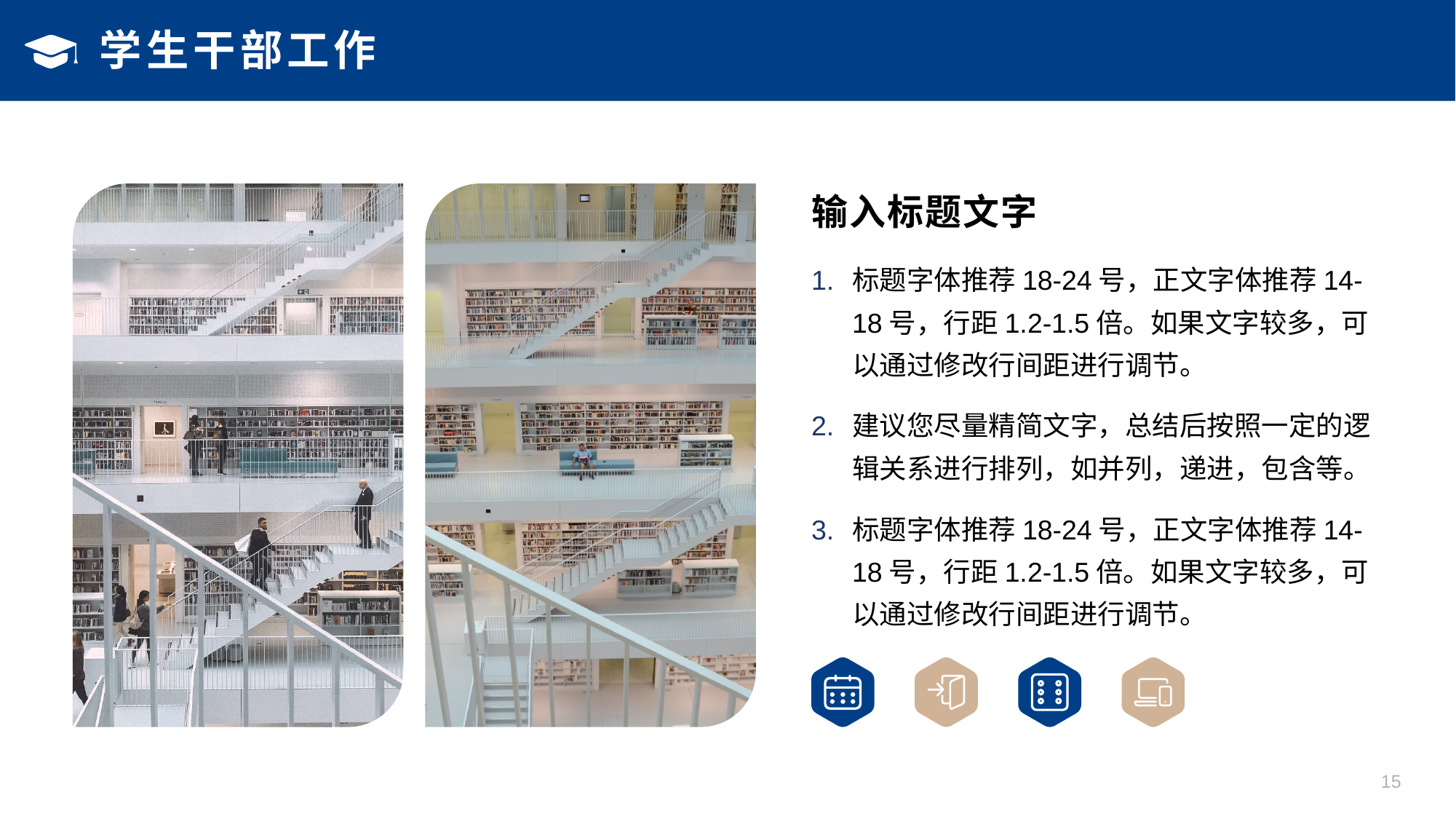

# 学生干部工作

输入标题文字
标题字体推荐18-24号，正文字体推荐14-18号，行距1.2-1.5倍。如果文字较多，可以通过修改行间距进行调节。
建议您尽量精简文字，总结后按照一定的逻辑关系进行排列，如并列，递进，包含等。
标题字体推荐18-24号，正文字体推荐14-18号，行距1.2-1.5倍。如果文字较多，可以通过修改行间距进行调节。

15